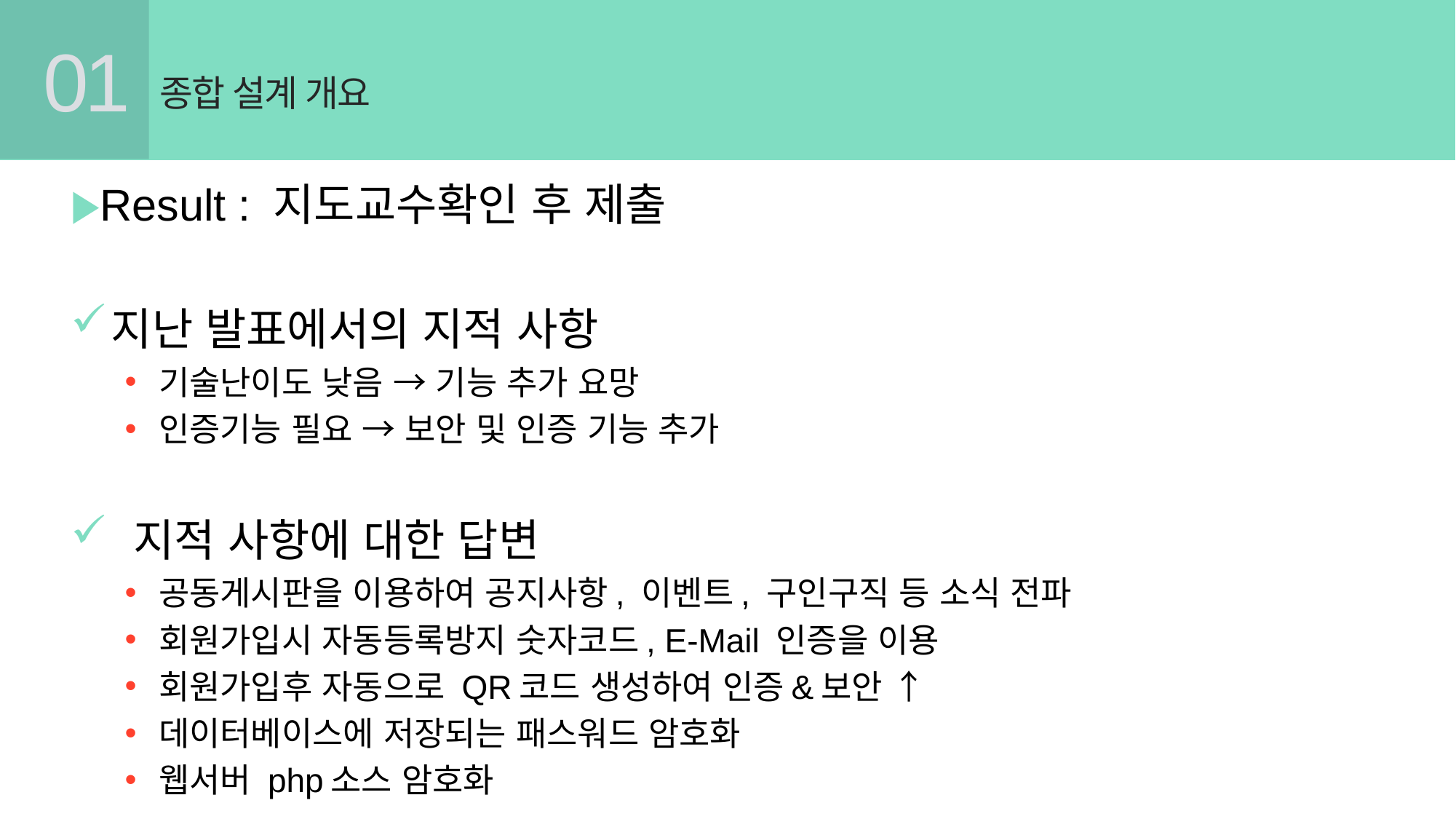

01
종합 설계 개요
▶Result : 지도교수확인 후 제출

지난 발표에서의 지적 사항
기술난이도 낮음 → 기능 추가 요망
인증기능 필요 → 보안 및 인증 기능 추가

 지적 사항에 대한 답변
공동게시판을 이용하여 공지사항, 이벤트, 구인구직 등 소식 전파
회원가입시 자동등록방지 숫자코드, E-Mail 인증을 이용
회원가입후 자동으로 QR코드 생성하여 인증&보안 ↑
데이터베이스에 저장되는 패스워드 암호화
웹서버 php소스 암호화